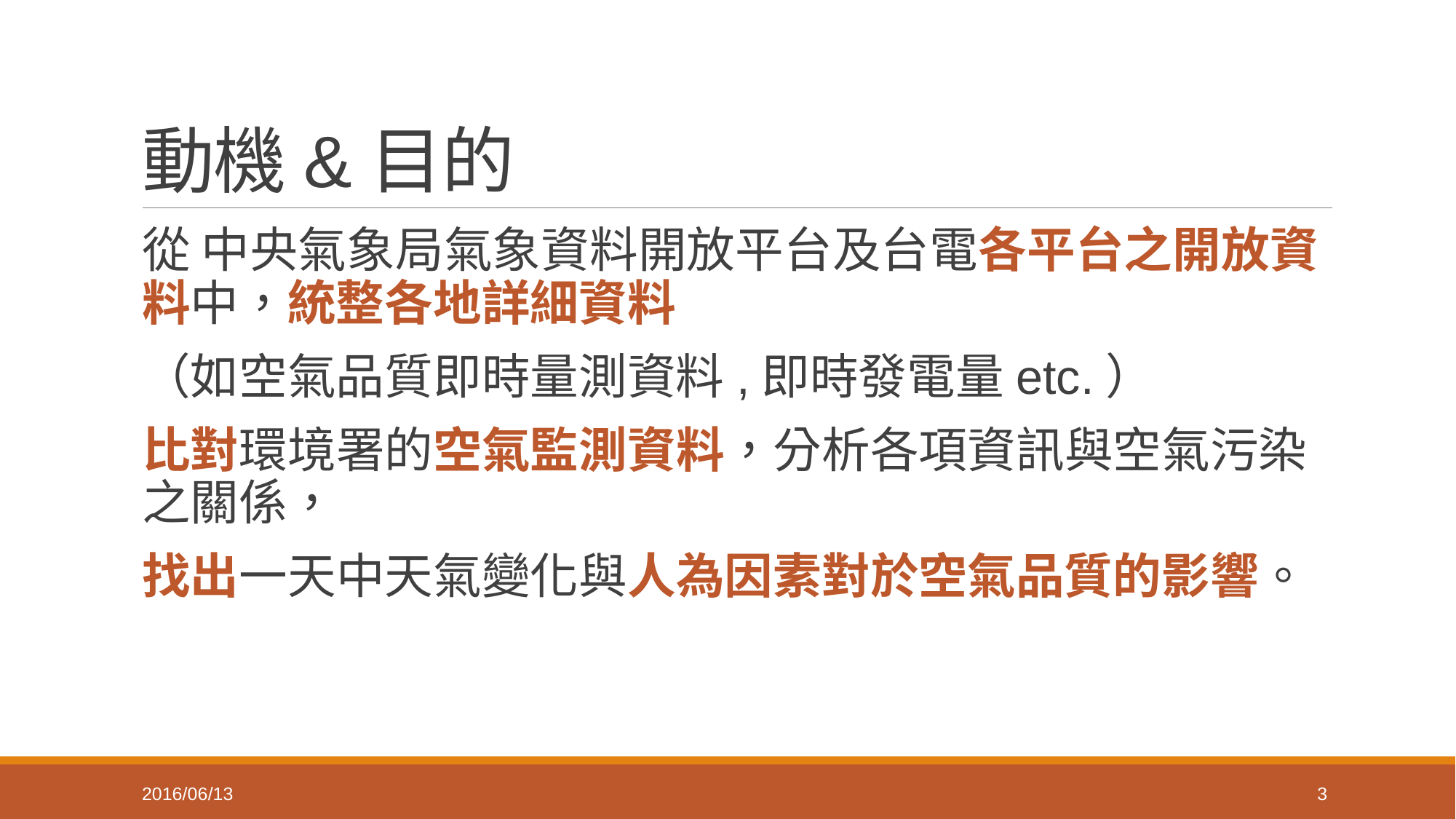

# 動機&目的
從 中央氣象局氣象資料開放平台及台電各平台之開放資料中，統整各地詳細資料
（如空氣品質即時量測資料,即時發電量etc.）
比對環境署的空氣監測資料，分析各項資訊與空氣污染之關係，
找出一天中天氣變化與人為因素對於空氣品質的影響。
2016/06/13
3